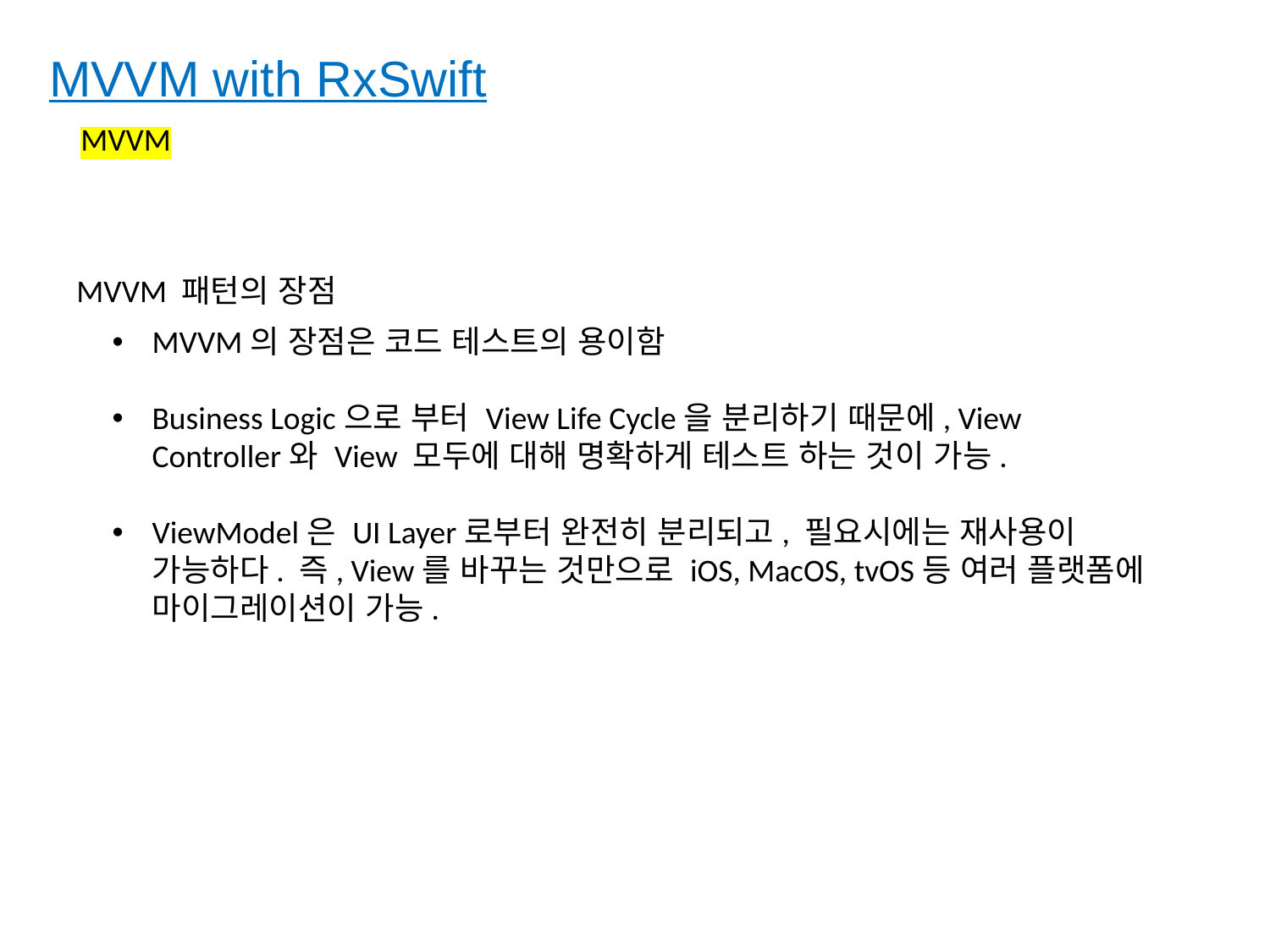

MVVM with RxSwift
MVVM
MVVM 패턴의 장점
MVVM의 장점은 코드 테스트의 용이함

Business Logic으로 부터 View Life Cycle을 분리하기 때문에, View Controller와 View 모두에 대해 명확하게 테스트 하는 것이 가능.

ViewModel은 UI Layer로부터 완전히 분리되고, 필요시에는 재사용이 가능하다. 즉, View를 바꾸는 것만으로 iOS, MacOS, tvOS등 여러 플랫폼에 마이그레이션이 가능.